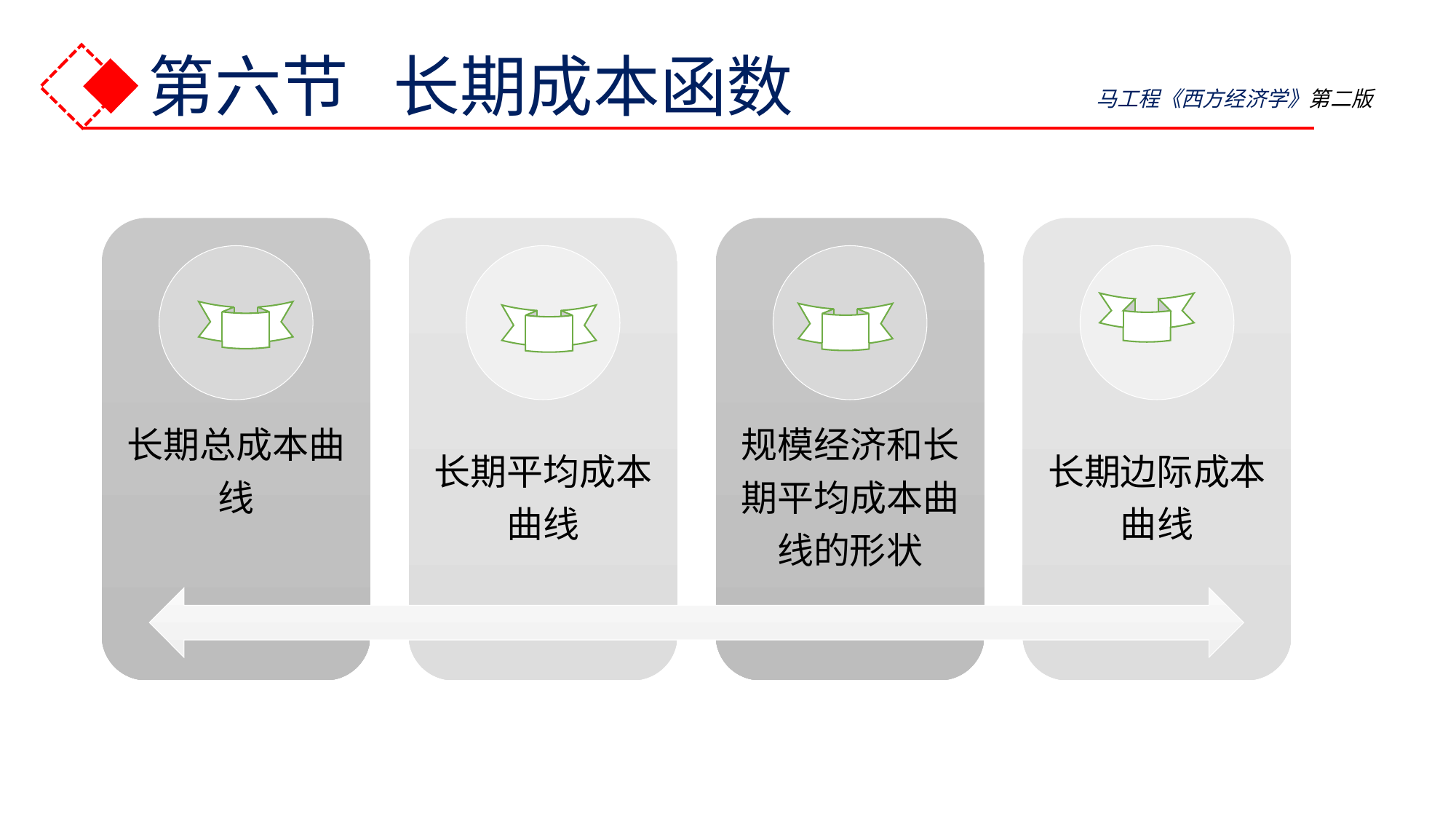

# 第六节   长期成本函数

马工程《西方经济学》第二版
长期总成本曲线
长期平均成本曲线
规模经济和长期平均成本曲线的形状
长期边际成本曲线